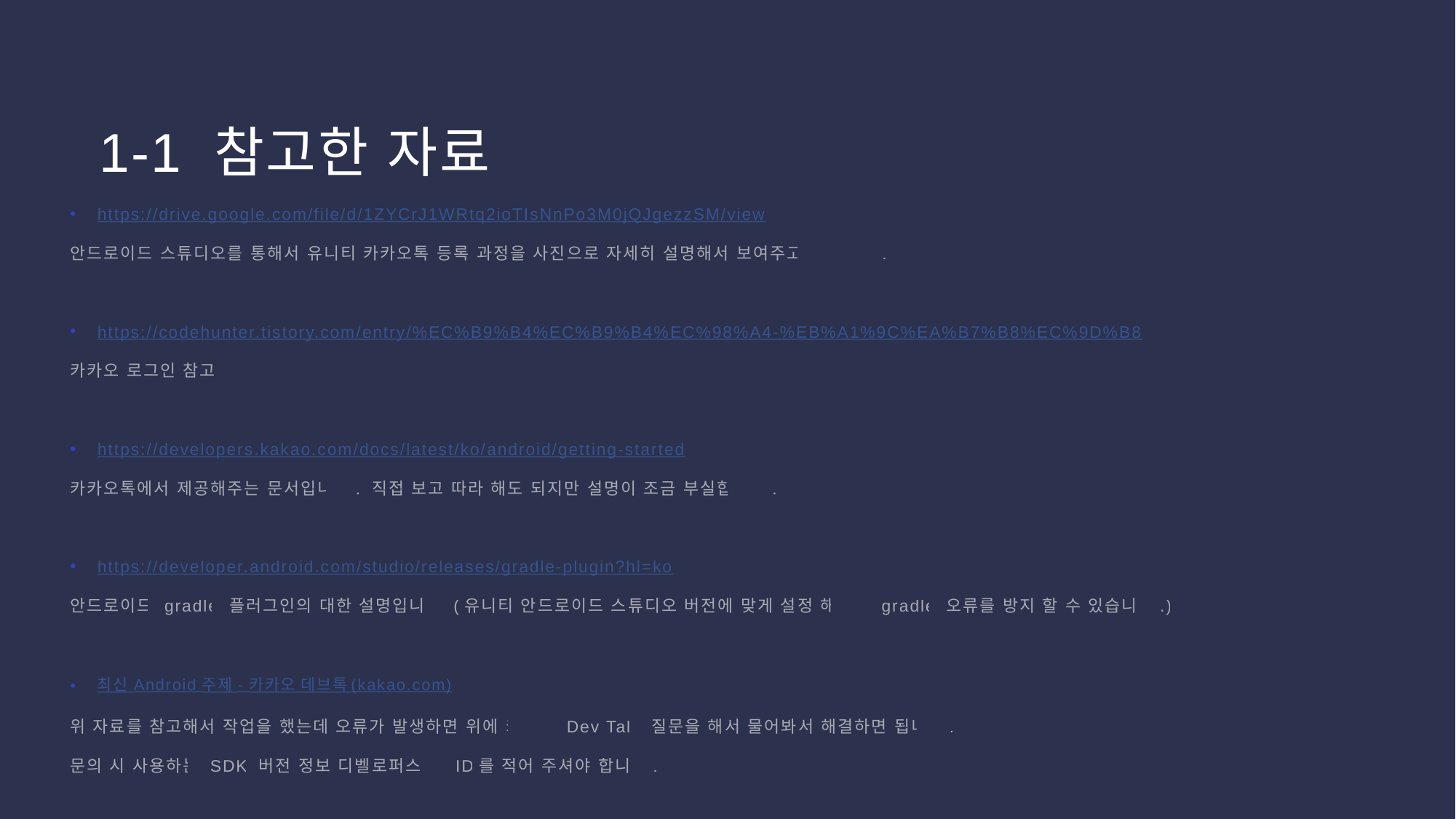

# 1-1 참고한 자료
https://drive.google.com/file/d/1ZYCrJ1WRtq2ioTIsNnPo3M0jQJgezzSM/view
안드로이드 스튜디오를 통해서 유니티 카카오톡 등록 과정을 사진으로 자세히 설명해서 보여주고 있습니다.

https://codehunter.tistory.com/entry/%EC%B9%B4%EC%B9%B4%EC%98%A4-%EB%A1%9C%EA%B7%B8%EC%9D%B8
카카오 로그인 참고 글

https://developers.kakao.com/docs/latest/ko/android/getting-started
카카오톡에서 제공해주는 문서입니다. 직접 보고 따라 해도 되지만 설명이 조금 부실합니다.

https://developer.android.com/studio/releases/gradle-plugin?hl=ko
안드로이드 gradle 플러그인의 대한 설명입니다 (유니티 안드로이드 스튜디오 버전에 맞게 설정 해야지 gradle 오류를 방지 할 수 있습니다.)

최신 Android 주제 - 카카오 데브톡 (kakao.com)
위 자료를 참고해서 작업을 했는데 오류가 발생하면 위에 카카오 Dev Talk 질문을 해서 물어봐서 해결하면 됩니다.
문의 시 사용하는 SDK 버전 정보 디벨로퍼스 앱 ID를 적어 주셔야 합니다.